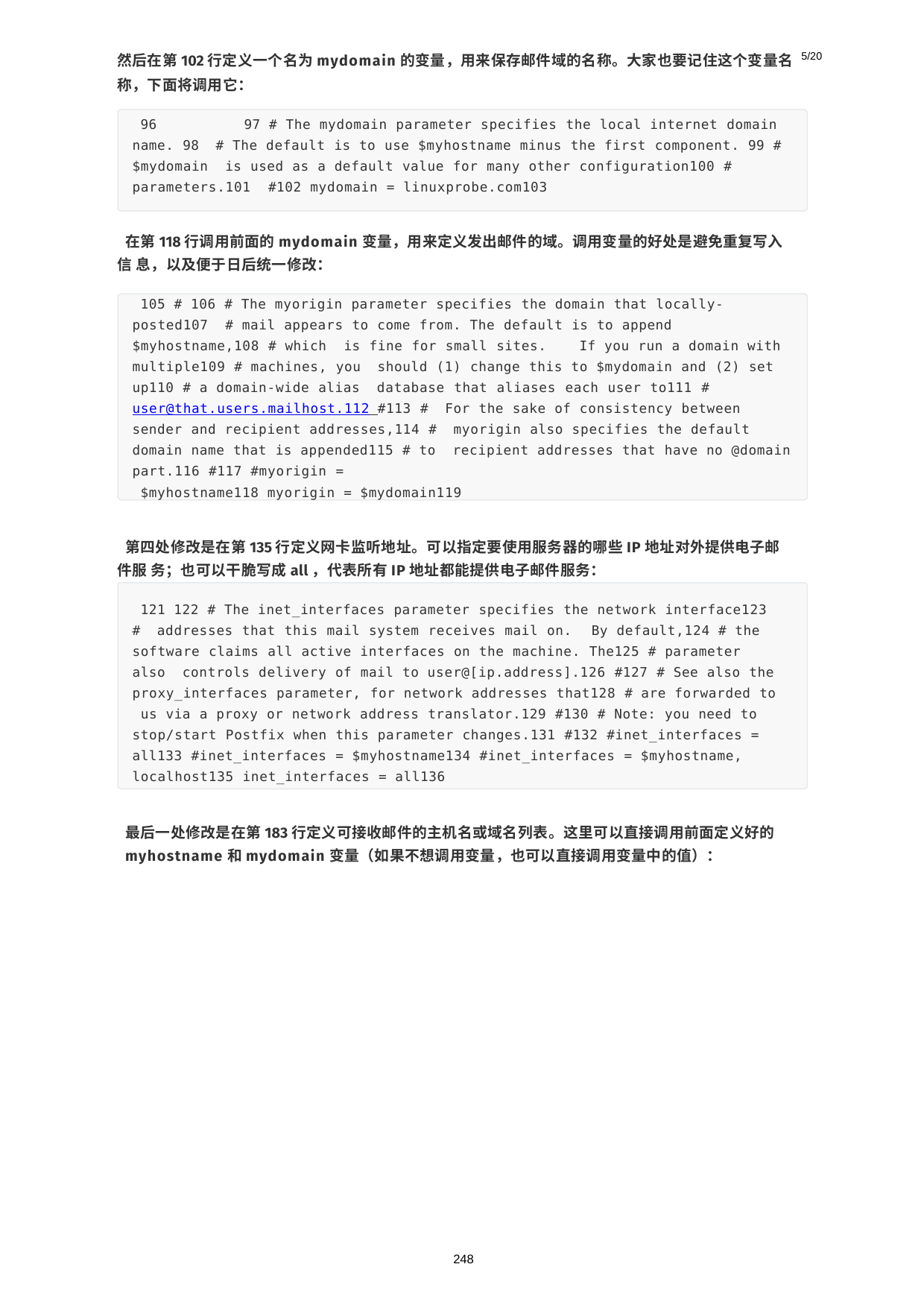

然后在第102行定义一个名为mydomain的变量，用来保存邮件域的名称。大家也要记住这个变量名 5/20
称，下面将调用它：

96	97 # The mydomain parameter specifies the local internet domain name. 98  # The default is to use $myhostname minus the first component. 99 # $mydomain  is used as a default value for many other configuration100 # parameters.101  #102 mydomain = linuxprobe.com103

在第118行调用前面的mydomain变量，用来定义发出邮件的域。调用变量的好处是避免重复写入信 息，以及便于日后统一修改：

105 # 106 # The myorigin parameter specifies the domain that locally-posted107  # mail appears to come from. The default is to append $myhostname,108 # which  is fine for small sites.	If you run a domain with multiple109 # machines, you  should (1) change this to $mydomain and (2) set up110 # a domain-wide alias  database that aliases each user to111 # user@that.users.mailhost.112 #113 #  For the sake of consistency between sender and recipient addresses,114 #  myorigin also specifies the default domain name that is appended115 # to  recipient addresses that have no @domain part.116 #117 #myorigin =
$myhostname118 myorigin = $mydomain119

第四处修改是在第135行定义网卡监听地址。可以指定要使用服务器的哪些IP地址对外提供电子邮件服 务；也可以干脆写成all，代表所有IP地址都能提供电子邮件服务：

121 122 # The inet_interfaces parameter specifies the network interface123 #  addresses that this mail system receives mail on.	By default,124 # the  software claims all active interfaces on the machine. The125 # parameter also  controls delivery of mail to user@[ip.address].126 #127 # See also the  proxy_interfaces parameter, for network addresses that128 # are forwarded to  us via a proxy or network address translator.129 #130 # Note: you need to  stop/start Postfix when this parameter changes.131 #132 #inet_interfaces =  all133 #inet_interfaces = $myhostname134 #inet_interfaces = $myhostname,  localhost135 inet_interfaces = all136

最后一处修改是在第183行定义可接收邮件的主机名或域名列表。这里可以直接调用前面定义好的
myhostname和mydomain变量（如果不想调用变量，也可以直接调用变量中的值）：

248